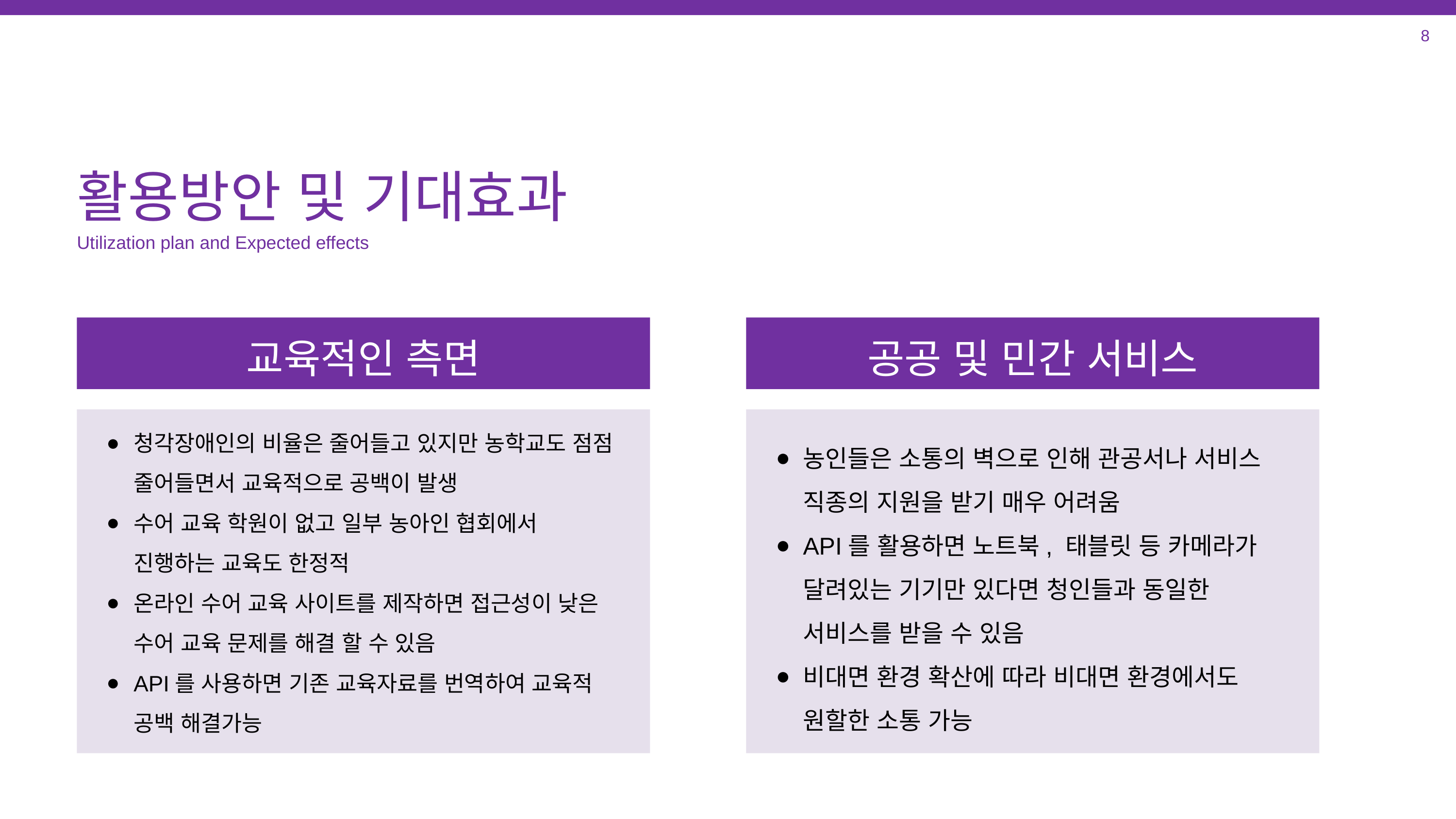

8
활용방안 및 기대효과
Utilization plan and Expected effects

교육적인 측면
공공 및 민간 서비스

농인들은 소통의 벽으로 인해 관공서나 서비스 직종의 지원을 받기 매우 어려움
API를 활용하면 노트북, 태블릿 등 카메라가 달려있는 기기만 있다면 청인들과 동일한 서비스를 받을 수 있음
비대면 환경 확산에 따라 비대면 환경에서도 원할한 소통 가능
청각장애인의 비율은 줄어들고 있지만 농학교도 점점 줄어들면서 교육적으로 공백이 발생
수어 교육 학원이 없고 일부 농아인 협회에서 진행하는 교육도 한정적
온라인 수어 교육 사이트를 제작하면 접근성이 낮은 수어 교육 문제를 해결 할 수 있음
API를 사용하면 기존 교육자료를 번역하여 교육적 공백 해결가능